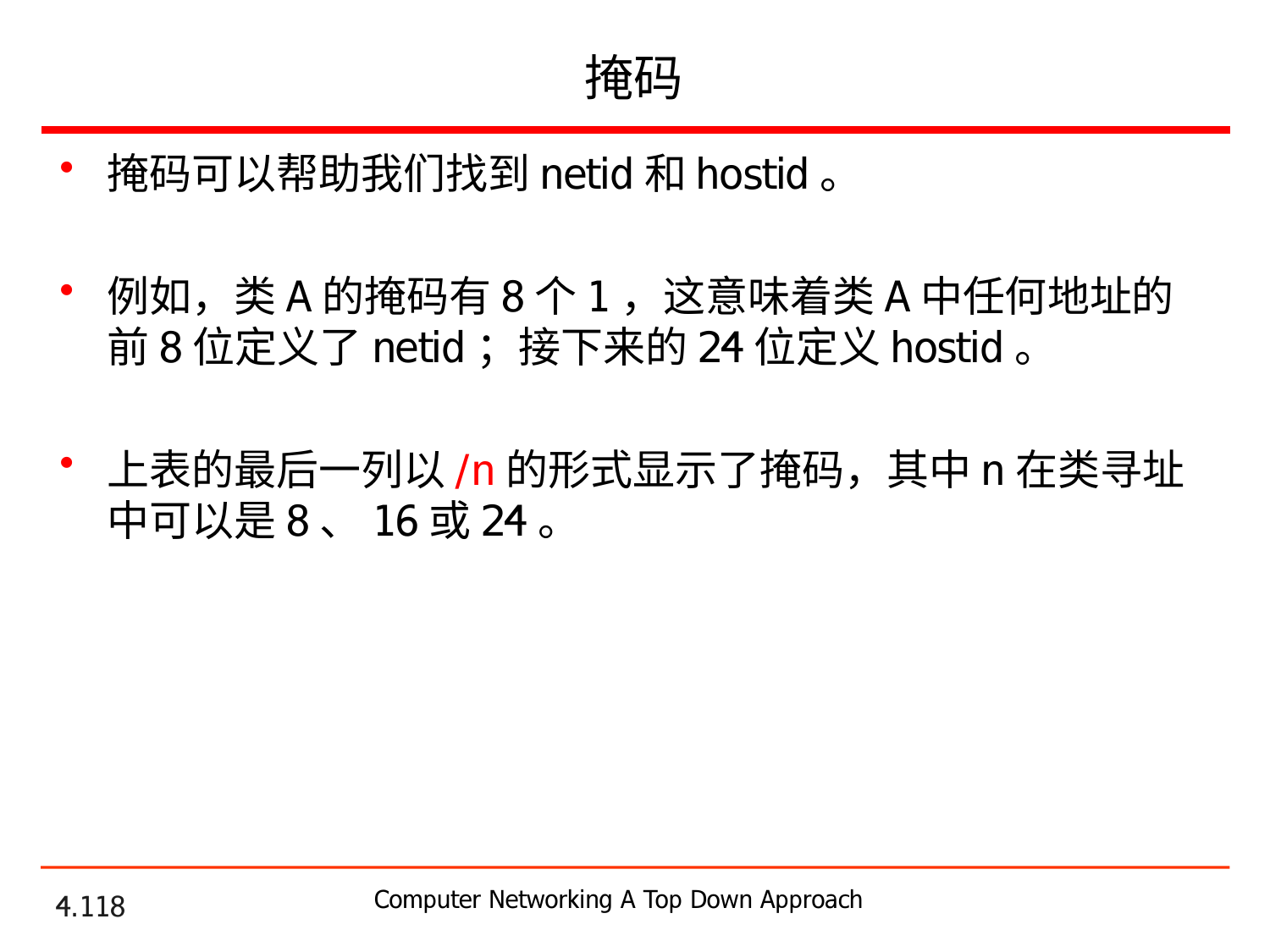

# 掩码
掩码可以帮助我们找到netid和hostid。

例如，类A的掩码有8个1，这意味着类A中任何地址的前8位定义了netid；接下来的24位定义hostid。

上表的最后一列以/n的形式显示了掩码，其中n在类寻址中可以是8、16或24。